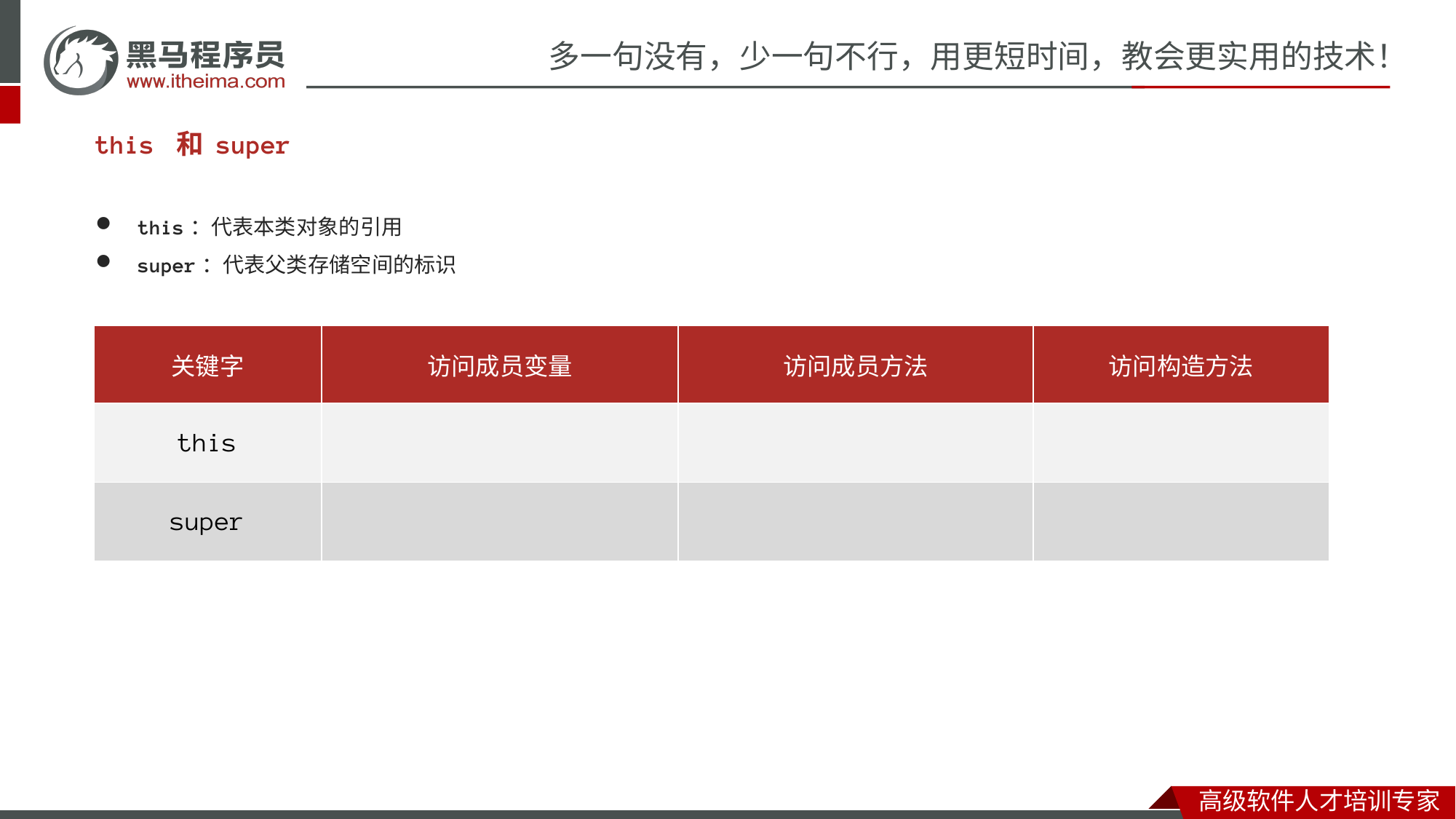

#
this 和 super
this：代表本类对象的引用
super：代表父类存储空间的标识
| 关键字 | 访问成员变量 | 访问成员方法 | 访问构造方法 |
| --- | --- | --- | --- |
| this |  |  |  |
| super |  |  |  |